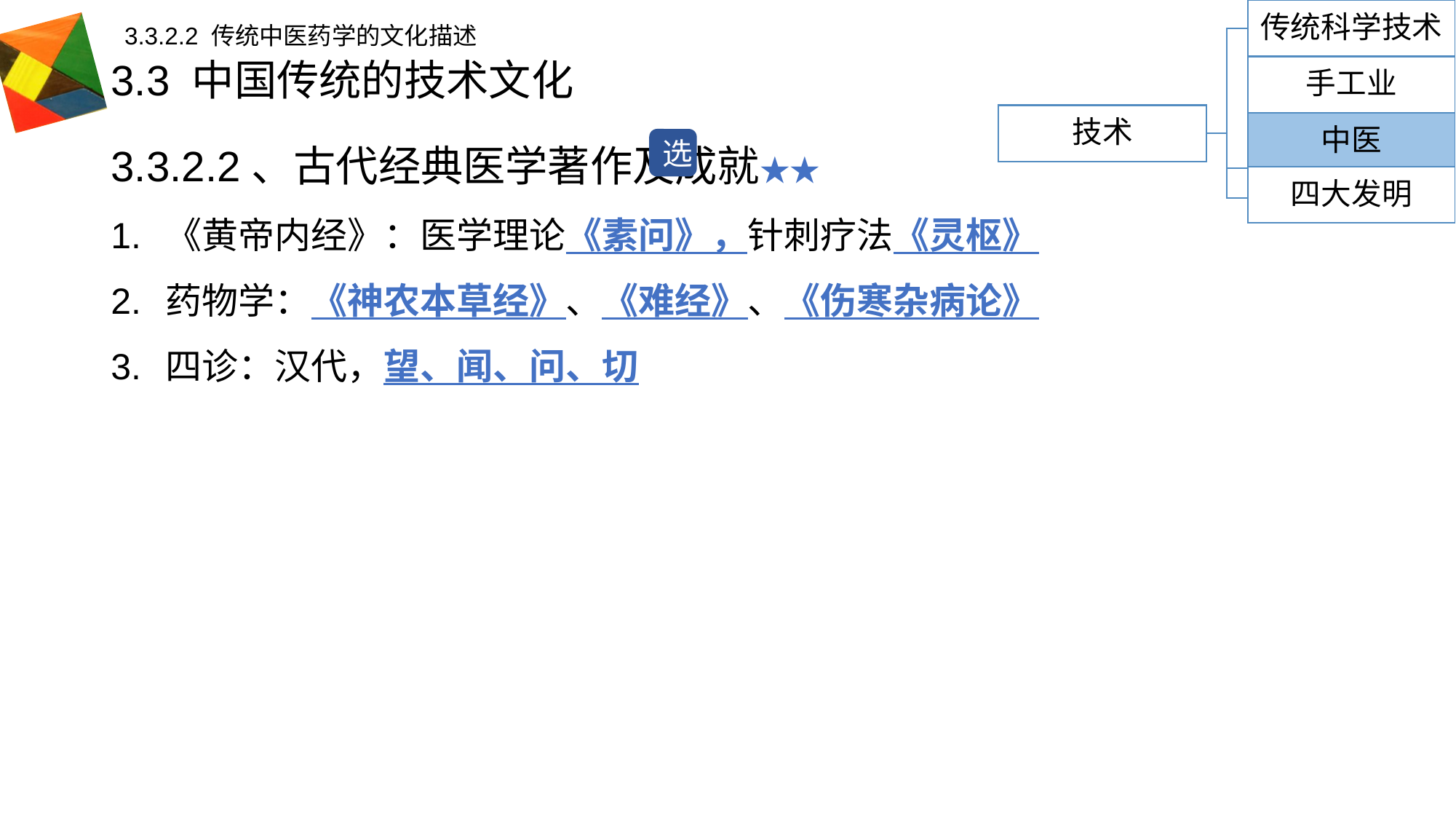

传统科学技术
3.3.2.2 传统中医药学的文化描述

# 3.3 中国传统的技术文化
手工业
技术
3.3.2.2、古代经典医学著作及成就★★
《黄帝内经》：医学理论《素问》，针刺疗法《灵枢》
药物学：《神农本草经》、《难经》、《伤寒杂病论》
四诊：汉代，望、闻、问、切
中医
选

四大发明
152